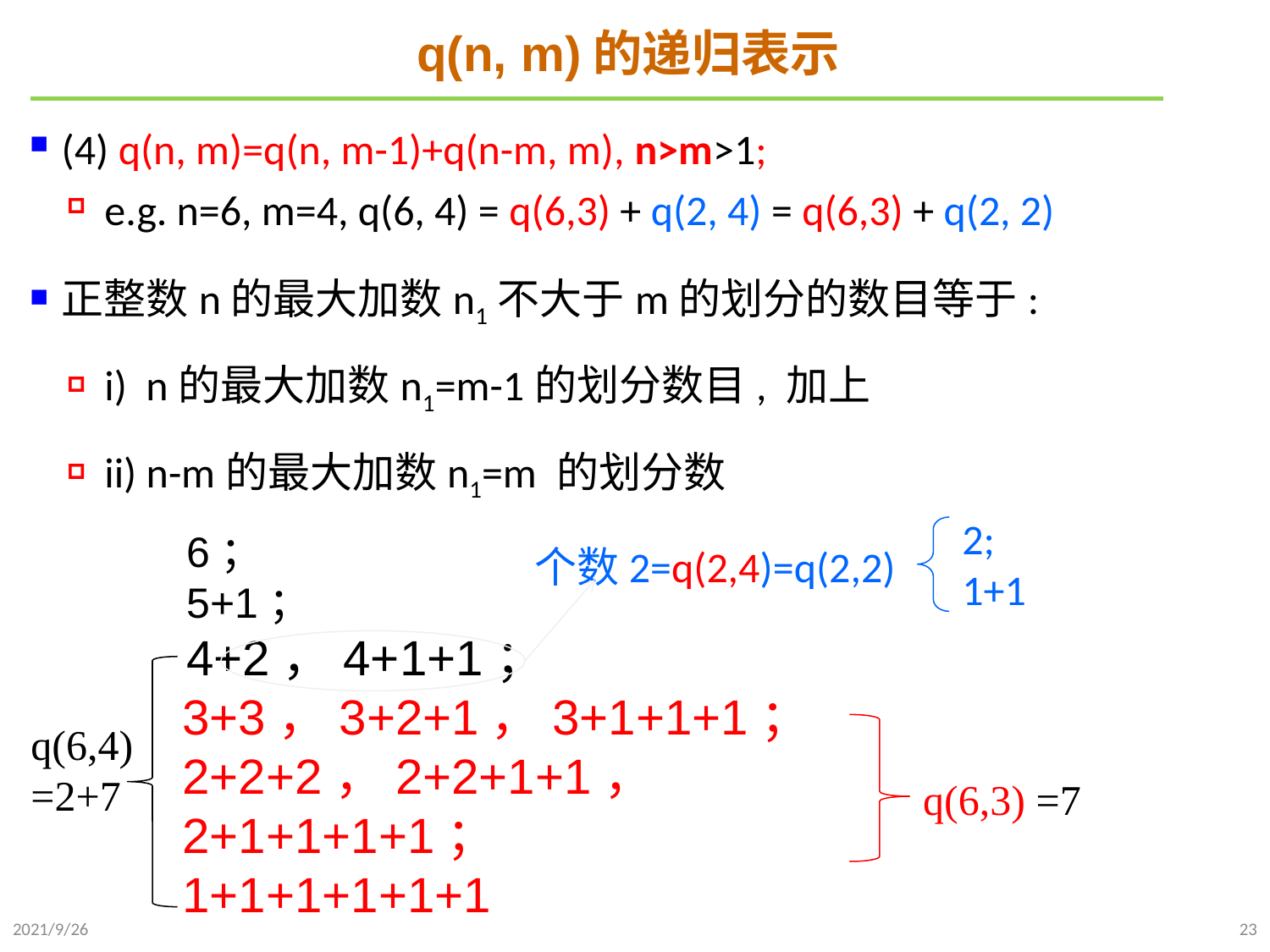

# q(n, m)的递归表示
(4) q(n, m)=q(n, m-1)+q(n-m, m), n>m>1;
e.g. n=6, m=4, q(6, 4) = q(6,3) + q(2, 4) = q(6,3) + q(2, 2)
正整数n的最大加数n1不大于m的划分的数目等于:
i)  n的最大加数n1=m-1的划分数目, 加上
ii) n-m的最大加数n1=m 的划分数

2;
1+1

     6；
     5+1；
     4+2，4+1+1；
    3+3，3+2+1，3+1+1+1；
    2+2+2，2+2+1+1，
    2+1+1+1+1；
    1+1+1+1+1+1
个数2=q(2,4)=q(2,2)

q(6,4)
=2+7

q(6,3) =7

2021/9/26
23